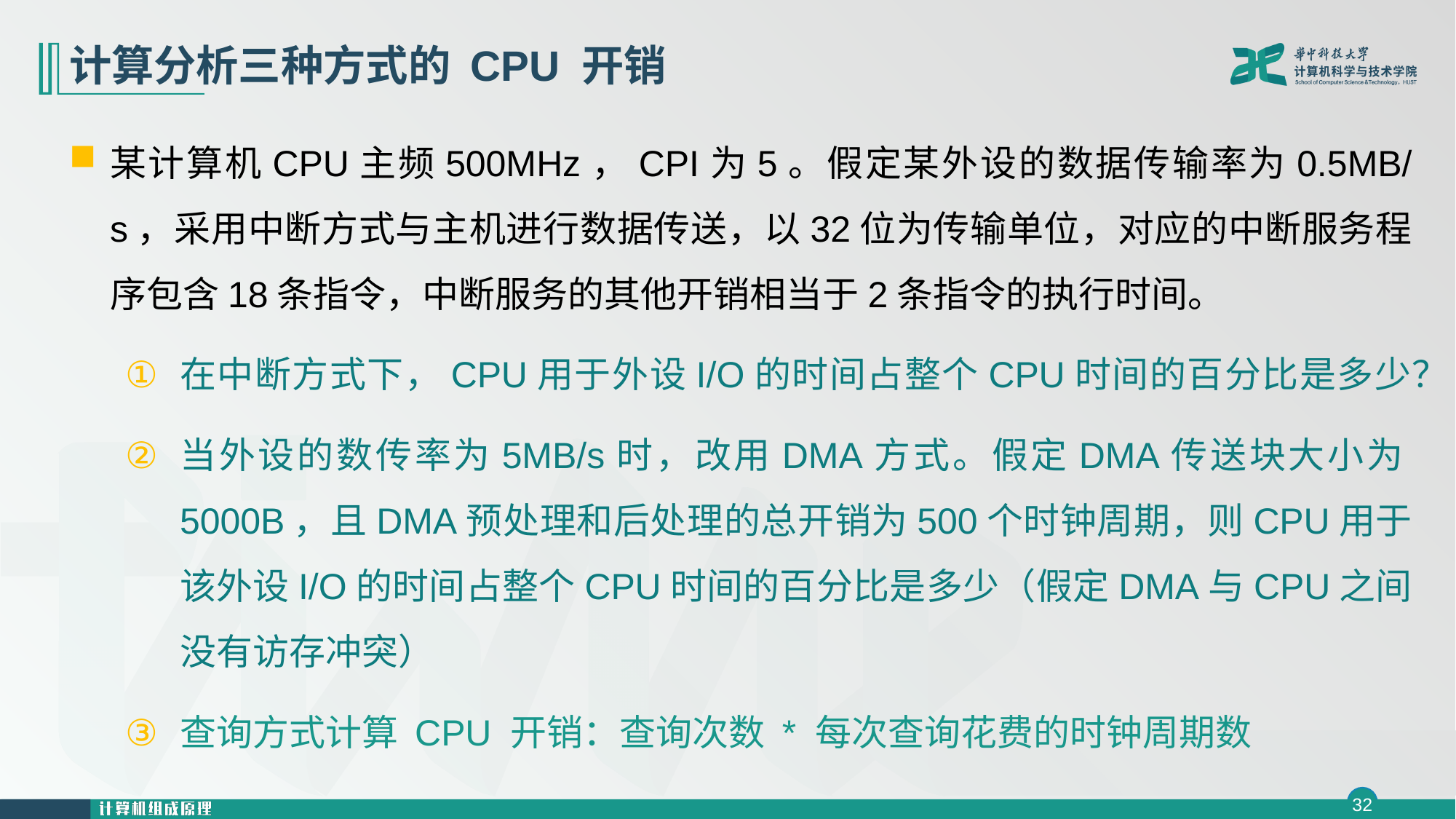

# 计算分析三种方式的 CPU 开销
某计算机CPU主频500MHz，CPI为5。假定某外设的数据传输率为0.5MB/s，采用中断方式与主机进行数据传送，以32位为传输单位，对应的中断服务程序包含18条指令，中断服务的其他开销相当于2条指令的执行时间。
在中断方式下，CPU用于外设I/O的时间占整个CPU时间的百分比是多少？
当外设的数传率为5MB/s时，改用DMA方式。假定DMA传送块大小为5000B，且DMA预处理和后处理的总开销为500个时钟周期，则CPU用于该外设I/O的时间占整个CPU时间的百分比是多少（假定DMA与CPU之间没有访存冲突）
查询方式计算 CPU 开销：查询次数 * 每次查询花费的时钟周期数